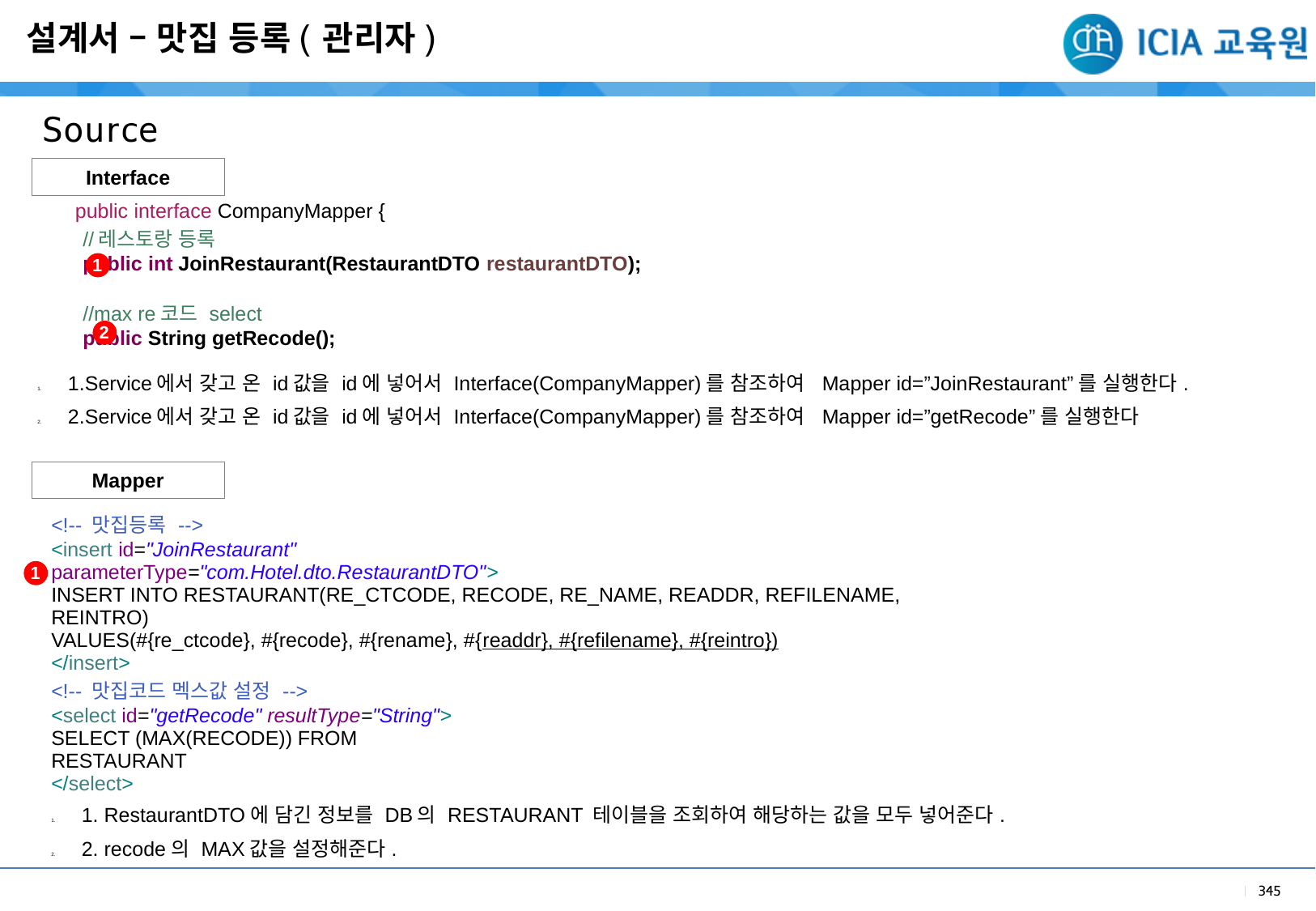

설계서 – 맛집 등록(관리자)
Source
Interface
| public interface CompanyMapper { //레스토랑 등록 public int JoinRestaurant(RestaurantDTO restaurantDTO); //max re코드 select public String getRecode(); |
| --- |
| 1.Service에서 갖고 온 id값을 id에 넣어서 Interface(CompanyMapper)를 참조하여 Mapper id=”JoinRestaurant”를 실행한다. 2.Service에서 갖고 온 id값을 id에 넣어서 Interface(CompanyMapper)를 참조하여 Mapper id=”getRecode”를 실행한다 |
1

2

Mapper
| <!-- 맛집등록 --> <insert id="JoinRestaurant" parameterType="com.Hotel.dto.RestaurantDTO"> INSERT INTO RESTAURANT(RE\_CTCODE, RECODE, RE\_NAME, READDR, REFILENAME, REINTRO) VALUES(#{re\_ctcode}, #{recode}, #{rename}, #{readdr}, #{refilename}, #{reintro}) </insert> <!-- 맛집코드 멕스값 설정 --> <select id="getRecode" resultType="String"> SELECT (MAX(RECODE)) FROM RESTAURANT </select> |
| --- |
| 1. RestaurantDTO에 담긴 정보를 DB의 RESTAURANT 테이블을 조회하여 해당하는 값을 모두 넣어준다. 2. recode의 MAX값을 설정해준다. |
1